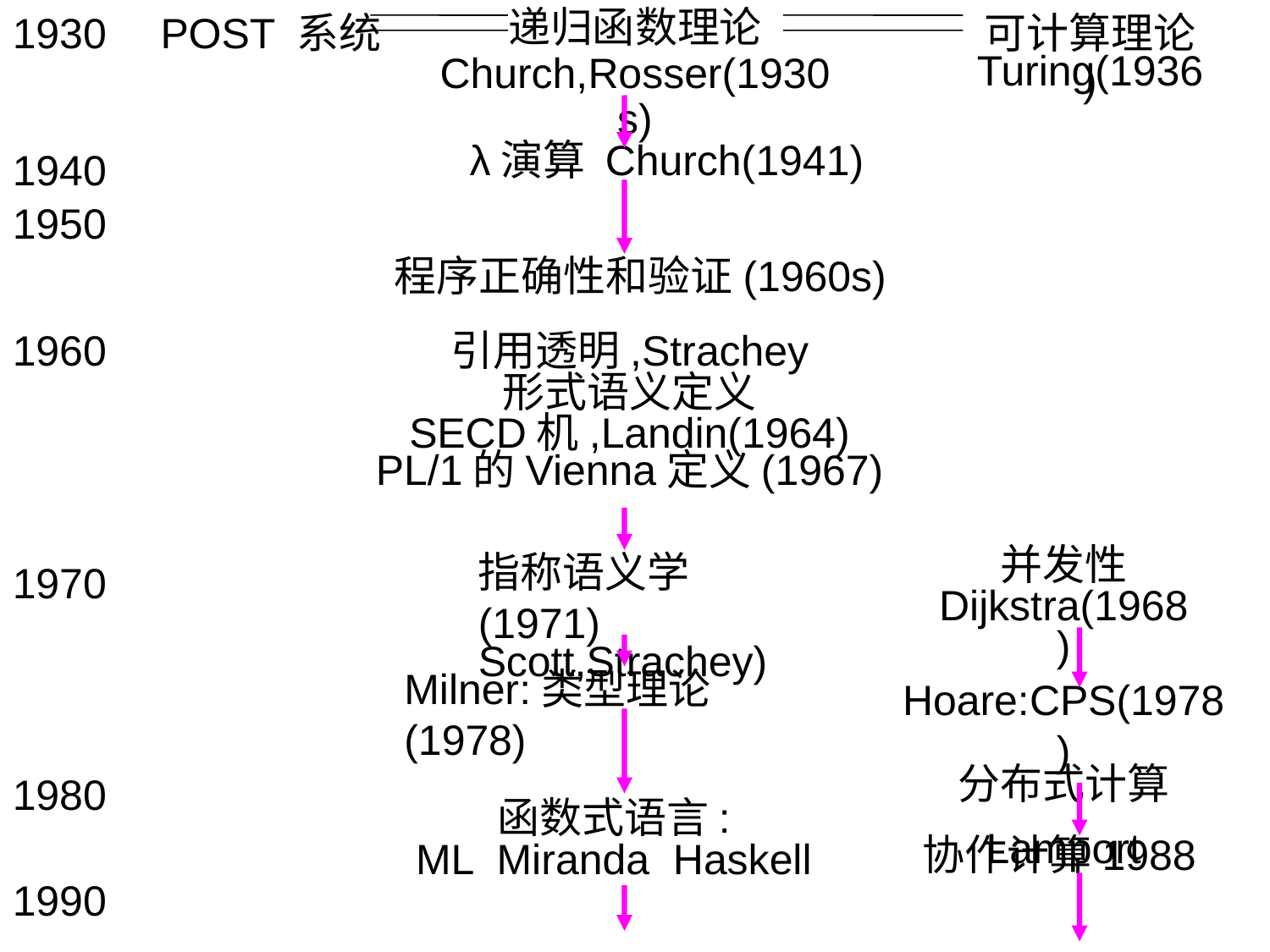

1930
POST 系统
递归函数理论 Church,Rosser(1930s)
可计算理论
Turing(1936)

λ演算 Church(1941)
1940

1950
程序正确性和验证(1960s)
1960
引用透明,Strachey
形式语义定义
SECD机,Landin(1964)
PL/1的Vienna定义(1967)

指称语义学(1971)
Scott,Strachey)
并发性 Dijkstra(1968)
1970

Milner:类型理论(1978)
Hoare:CPS(1978)
分布式计算
Lamport

1980

函数式语言:
ML  Miranda  Haskell
协作计算1988
1990